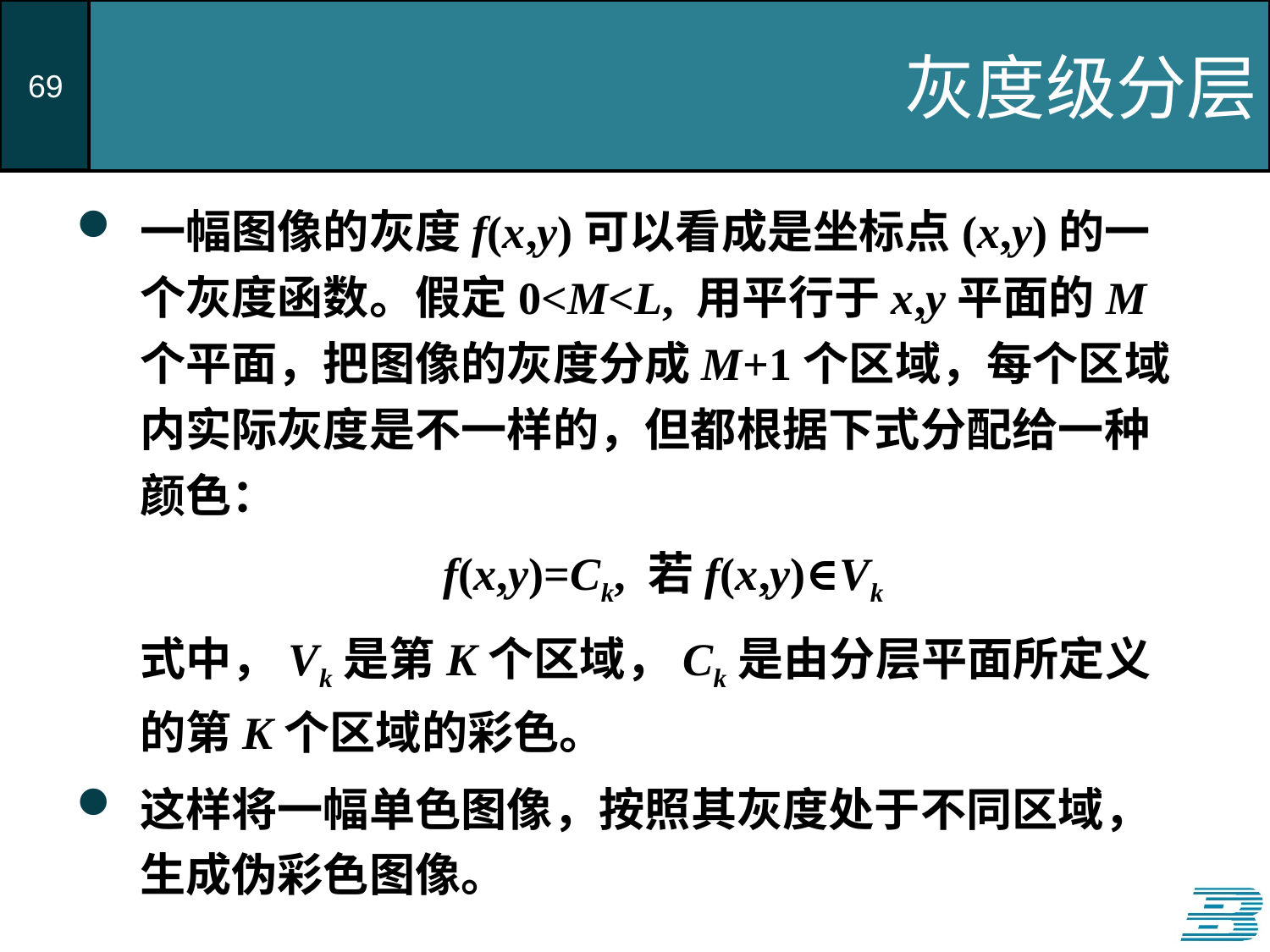

# 灰度级分层
一幅图像的灰度f(x,y)可以看成是坐标点(x,y)的一个灰度函数。假定0<M<L, 用平行于x,y平面的M个平面，把图像的灰度分成M+1个区域，每个区域内实际灰度是不一样的，但都根据下式分配给一种颜色：
     f(x,y)=Ck, 若f(x,y)∈Vk
式中，Vk是第K个区域，Ck是由分层平面所定义的第K个区域的彩色。
这样将一幅单色图像，按照其灰度处于不同区域，生成伪彩色图像。